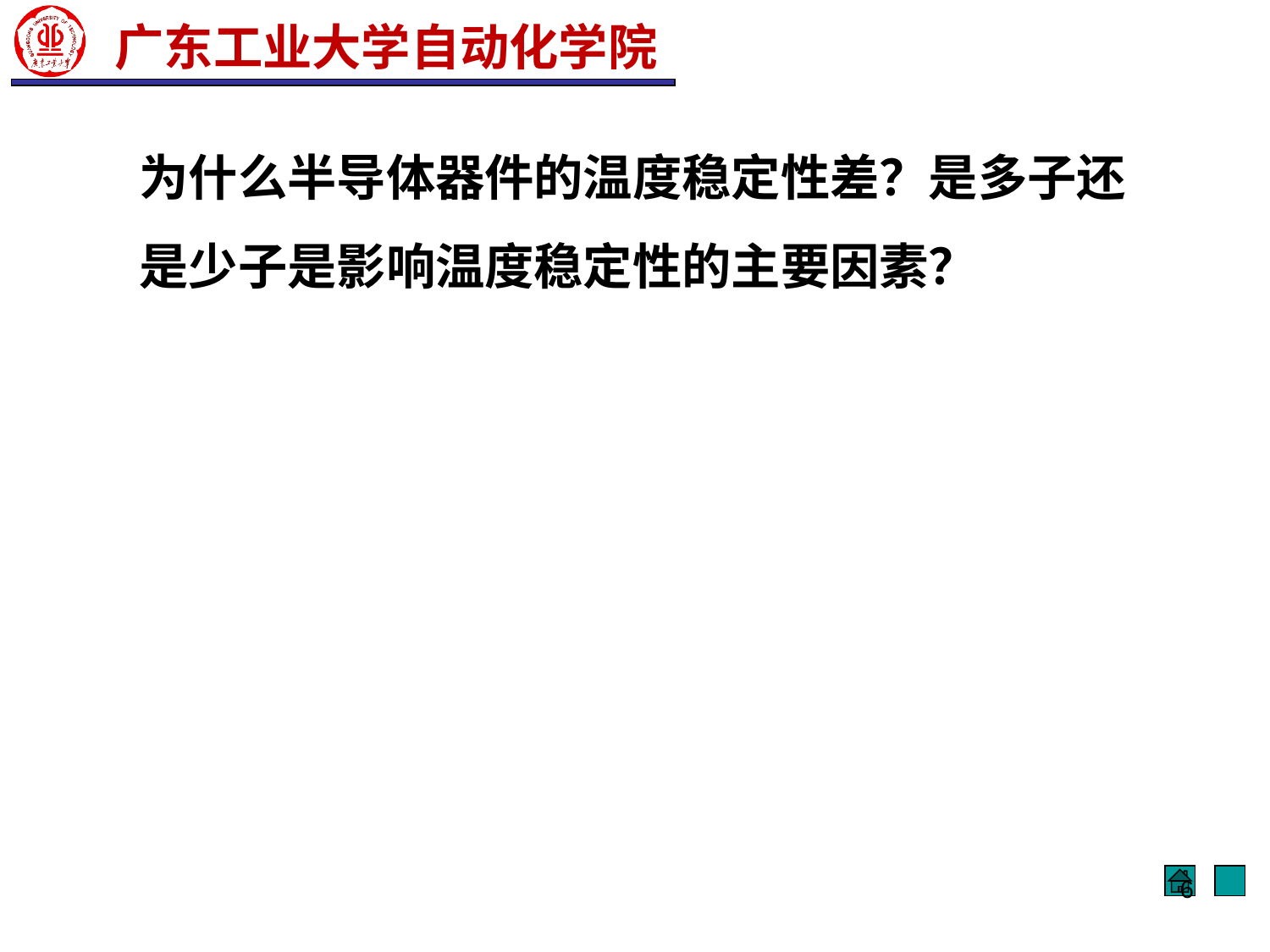

为什么半导体器件的温度稳定性差？是多子还是少子是影响温度稳定性的主要因素？

6